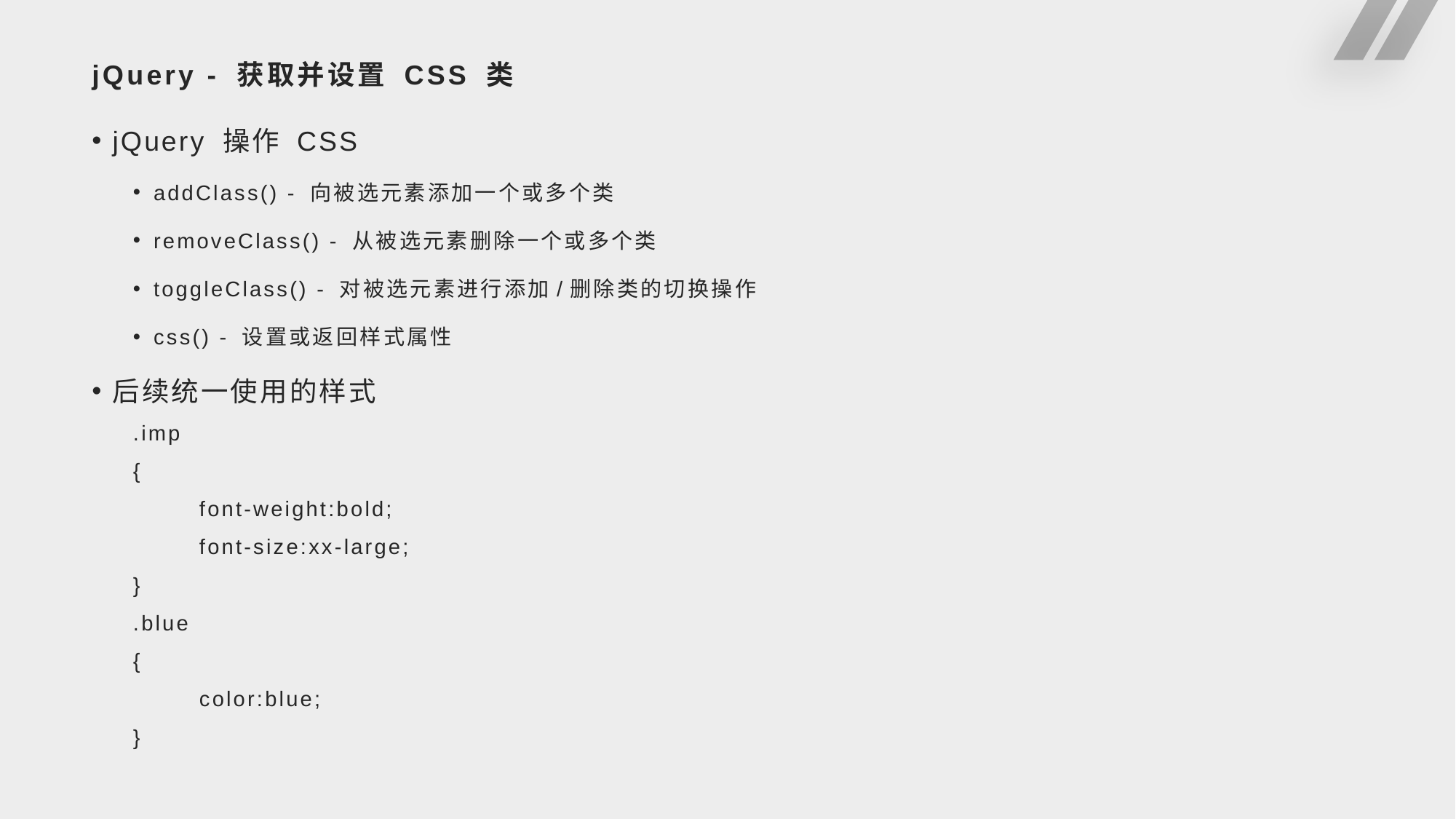

# jQuery - 获取并设置 CSS 类
jQuery 操作 CSS
addClass() - 向被选元素添加一个或多个类
removeClass() - 从被选元素删除一个或多个类
toggleClass() - 对被选元素进行添加/删除类的切换操作
css() - 设置或返回样式属性
后续统一使用的样式
.imp
{
        font-weight:bold;
        font-size:xx-large;
}
.blue
{
        color:blue;
}